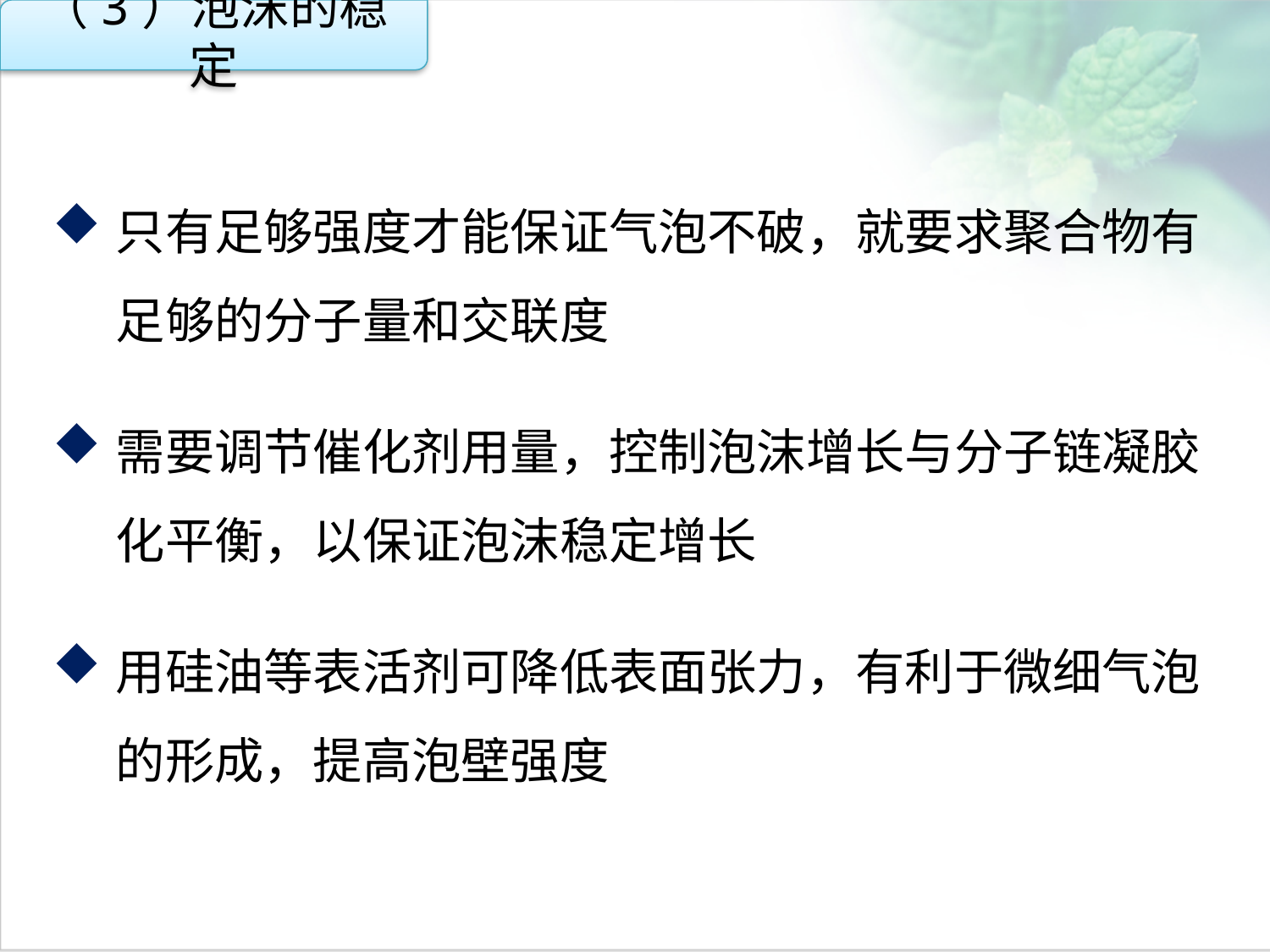

（3）泡沫的稳定
只有足够强度才能保证气泡不破，就要求聚合物有足够的分子量和交联度
需要调节催化剂用量，控制泡沫增长与分子链凝胶化平衡，以保证泡沫稳定增长
用硅油等表活剂可降低表面张力，有利于微细气泡的形成，提高泡壁强度
点击添加文本
点击添加文本
点击添加文本
点击添加文本